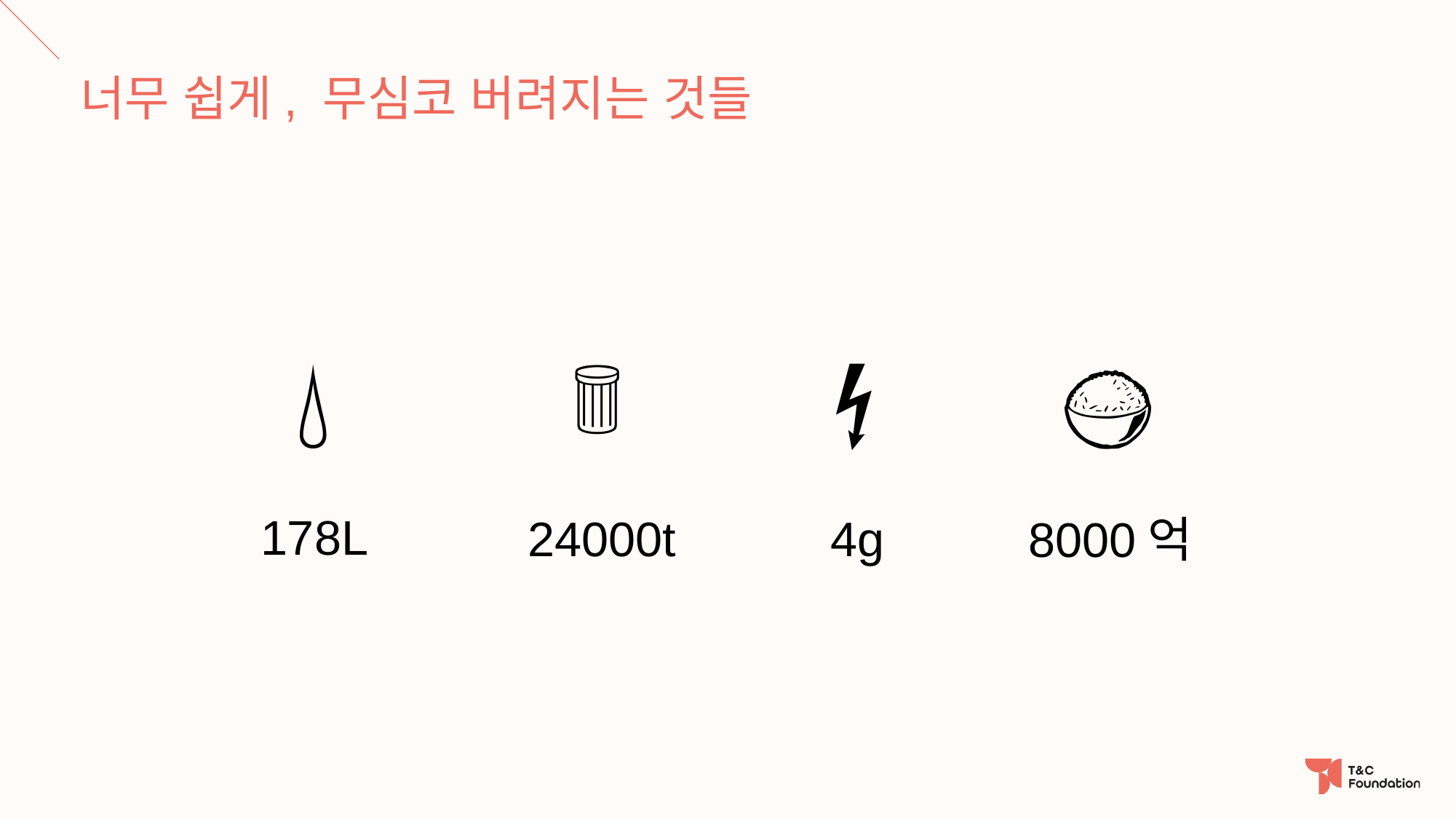

너무 쉽게, 무심코 버려지는 것들
💧
🍚
🗑
⚡️
178L
24000t
4g
8000억